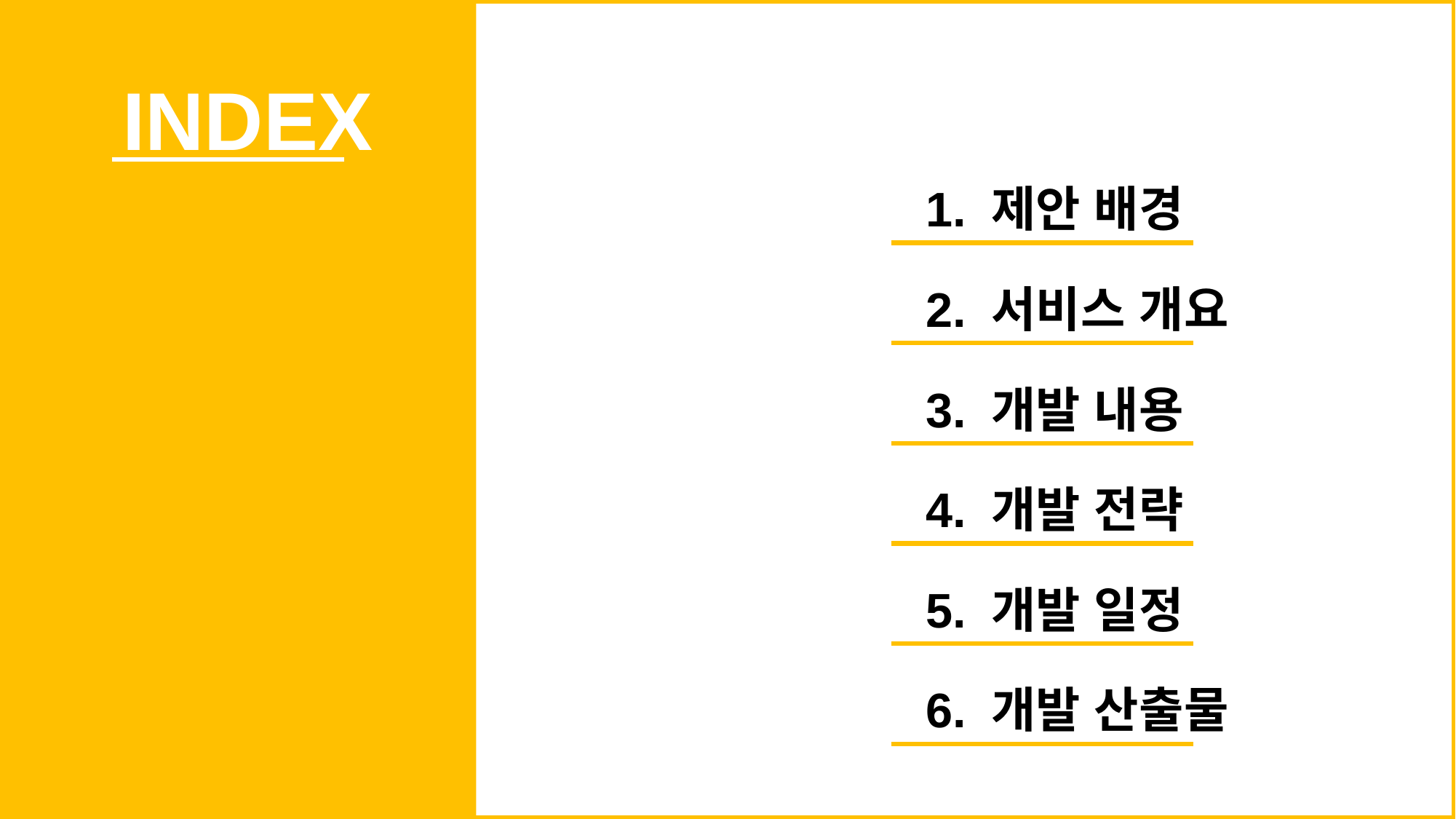

INDEX
1. 제안 배경
2. 서비스 개요
3. 개발 내용
4. 개발 전략
5. 개발 일정
6. 개발 산출물